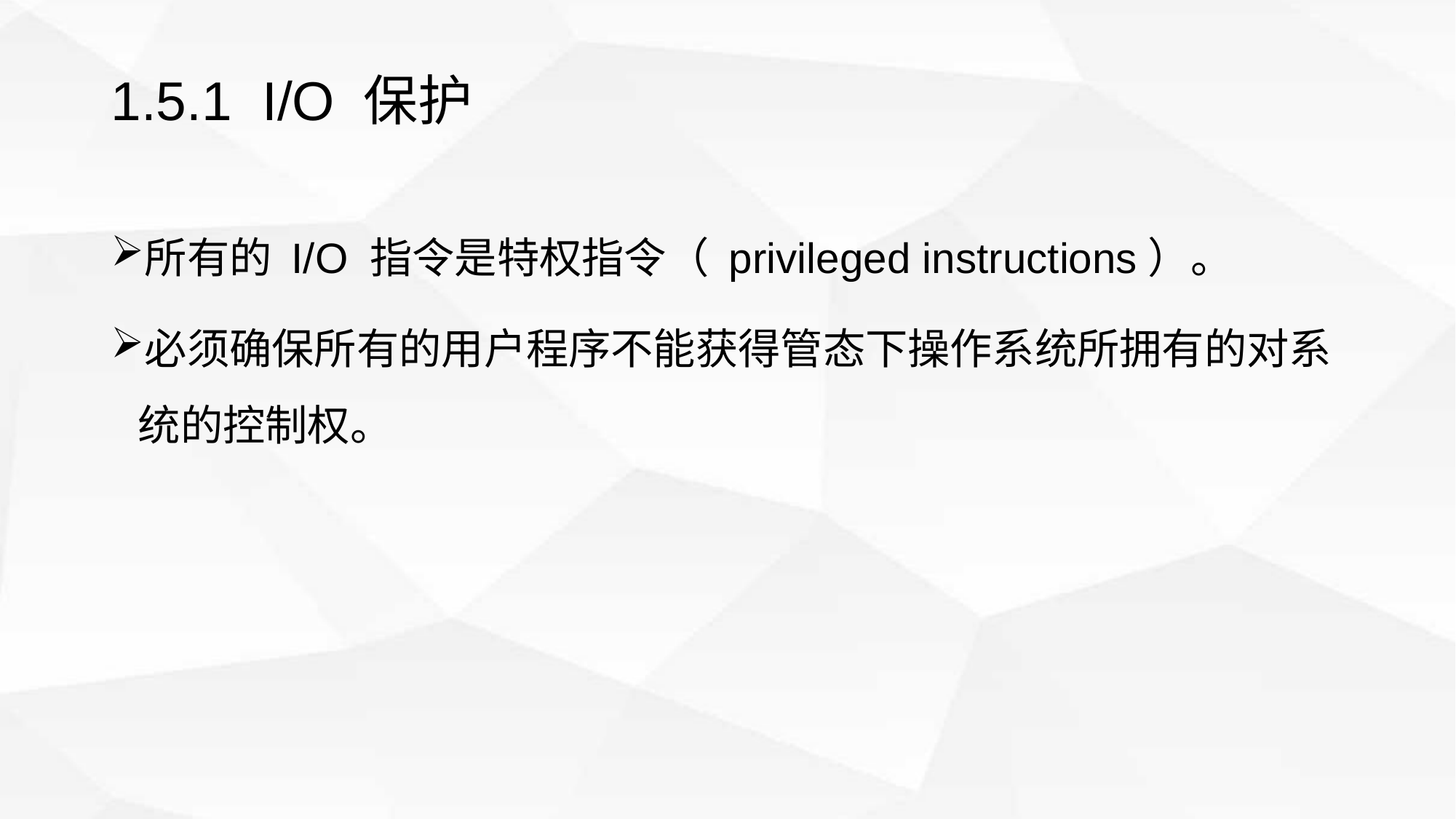

# 1.5.1  I/O 保护
所有的 I/O 指令是特权指令（ privileged instructions）。
必须确保所有的用户程序不能获得管态下操作系统所拥有的对系统的控制权。